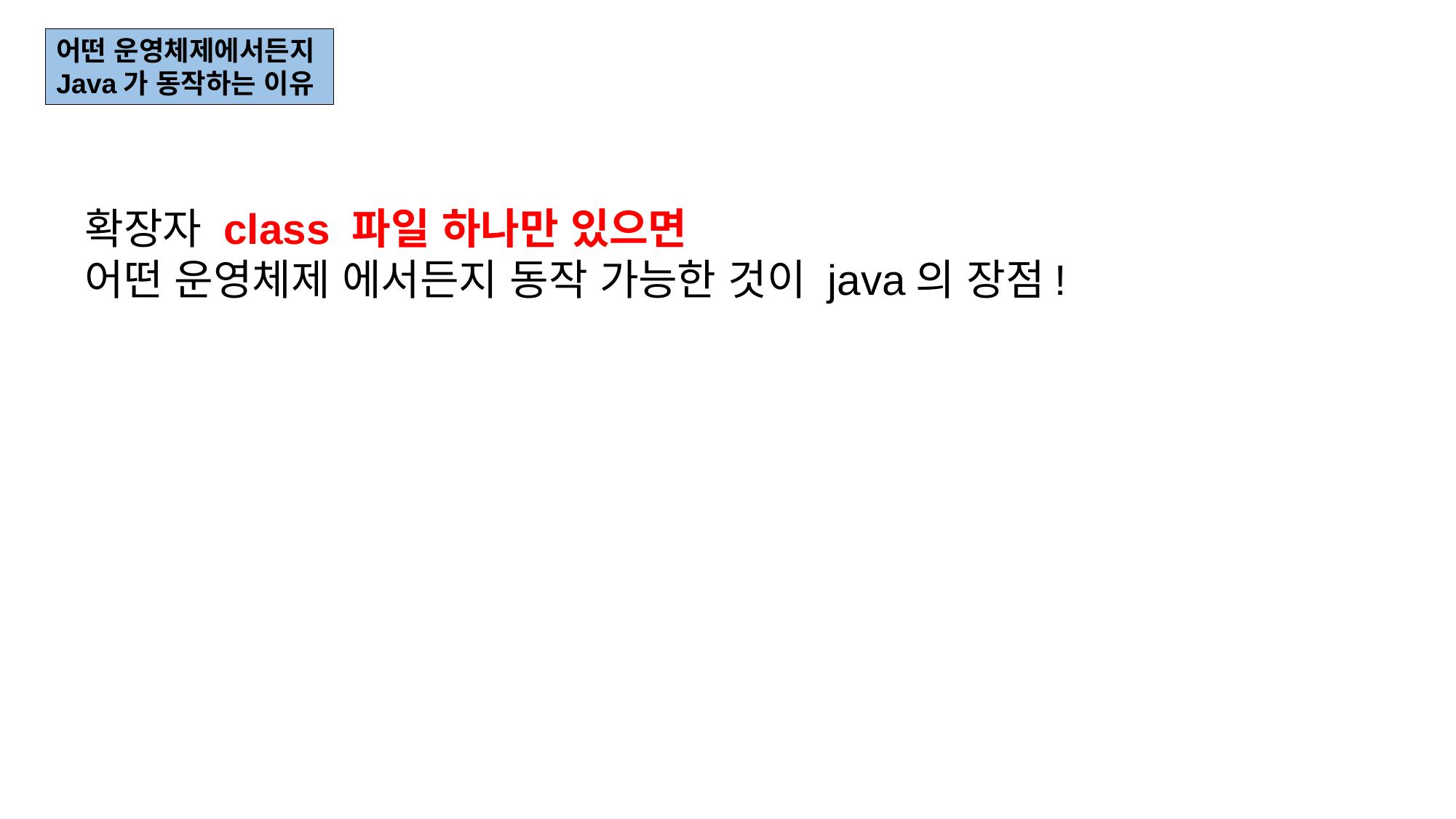

어떤 운영체제에서든지
Java가 동작하는 이유
확장자 class 파일 하나만 있으면
어떤 운영체제 에서든지 동작 가능한 것이 java의 장점!